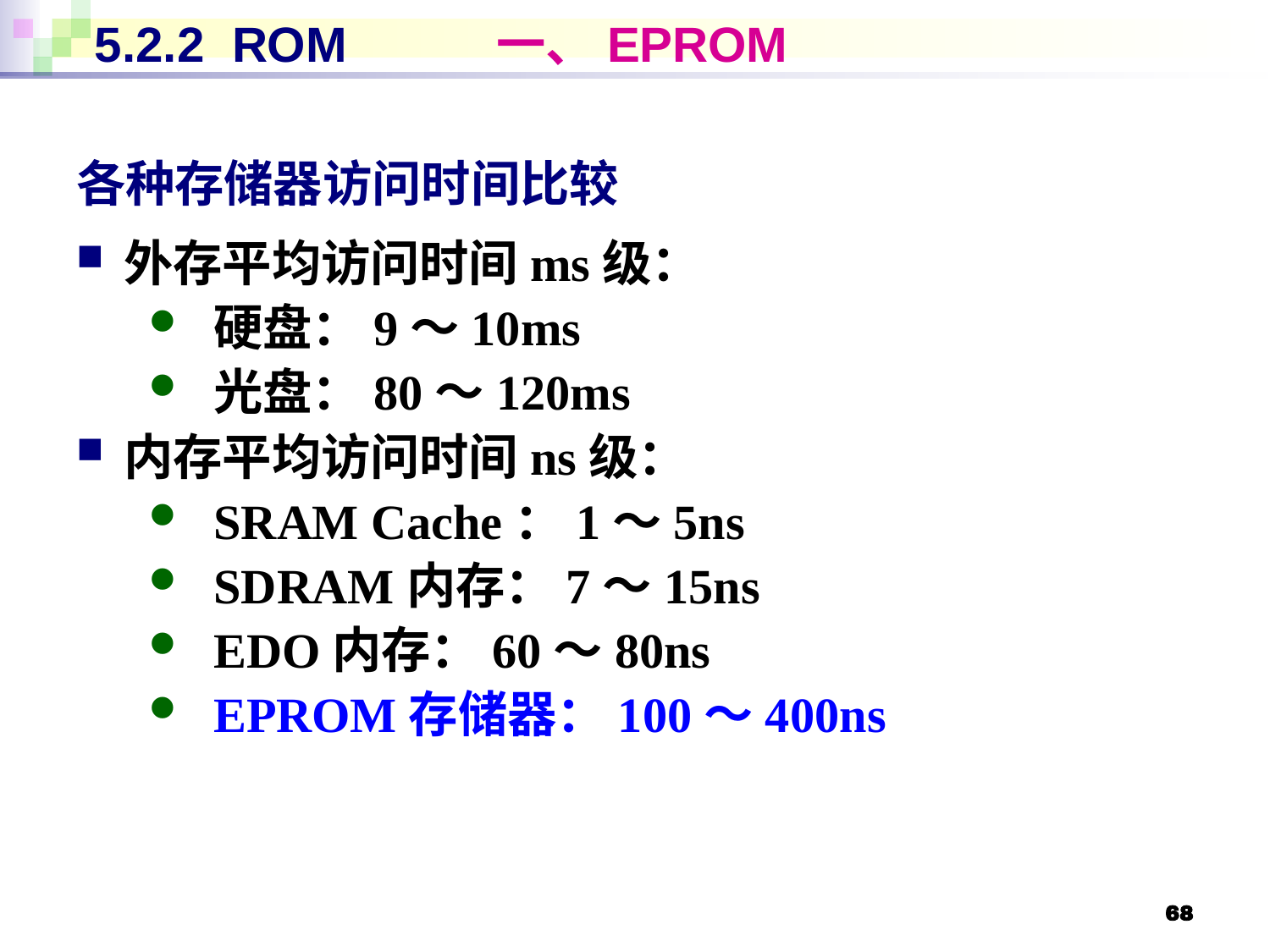

# 5.2.2  ROM          一、EPROM
各种存储器访问时间比较
外存平均访问时间ms级：
硬盘：9～10ms
光盘：80～120ms
内存平均访问时间ns级：
SRAM Cache：1～5ns
SDRAM内存：7～15ns
EDO内存：60～80ns
EPROM存储器：100～400ns
68